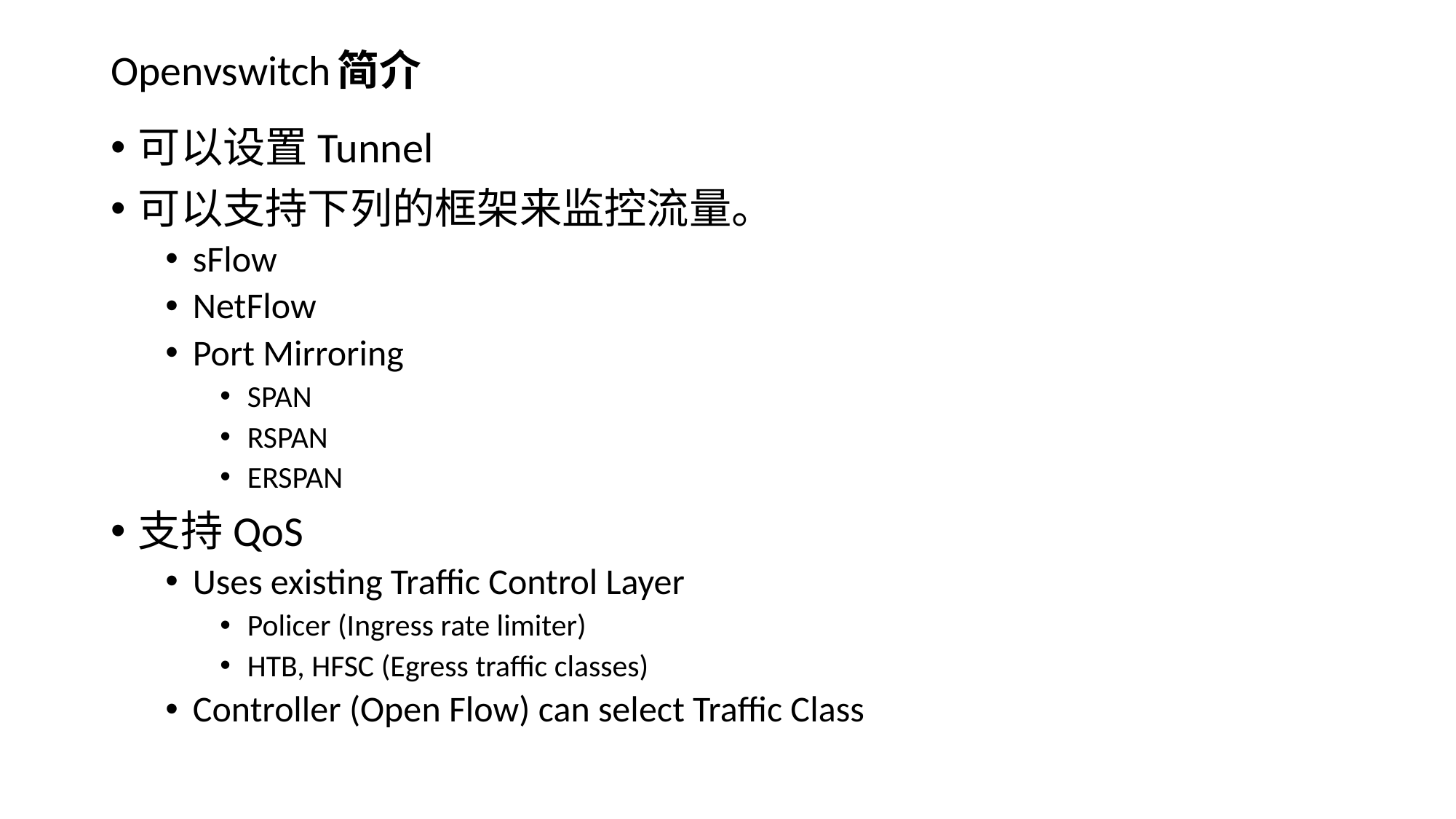

# Openvswitch简介
可以设置Tunnel
可以支持下列的框架来监控流量。
sFlow
NetFlow
Port Mirroring
SPAN
RSPAN
ERSPAN
支持QoS
Uses existing Traffic Control Layer
Policer (Ingress rate limiter)
HTB, HFSC (Egress traffic classes)
Controller (Open Flow) can select Traffic Class